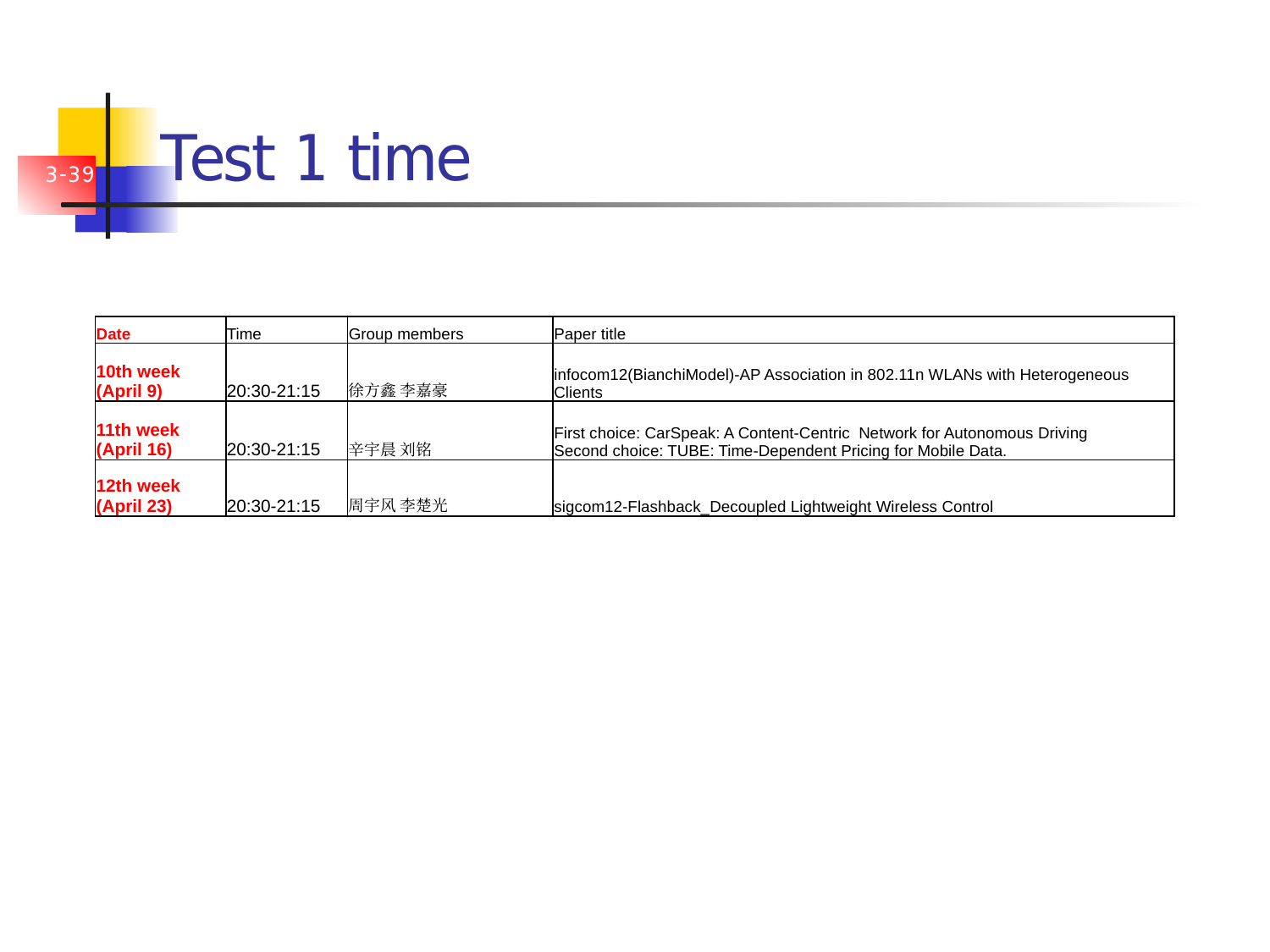

# Test 1 time
3-39
| Date | Time | Group members | Paper title |
| --- | --- | --- | --- |
| 10th week (April 9) | 20:30-21:15 | 徐方鑫 李嘉豪 | infocom12(BianchiModel)-AP Association in 802.11n WLANs with Heterogeneous Clients |
| 11th week (April 16) | 20:30-21:15 | 辛宇晨 刘铭 | First choice: CarSpeak: A Content-Centric Network for Autonomous Driving Second choice: TUBE: Time-Dependent Pricing for Mobile Data. |
| 12th week (April 23) | 20:30-21:15 | 周宇风 李楚光 | sigcom12-Flashback\_Decoupled Lightweight Wireless Control |